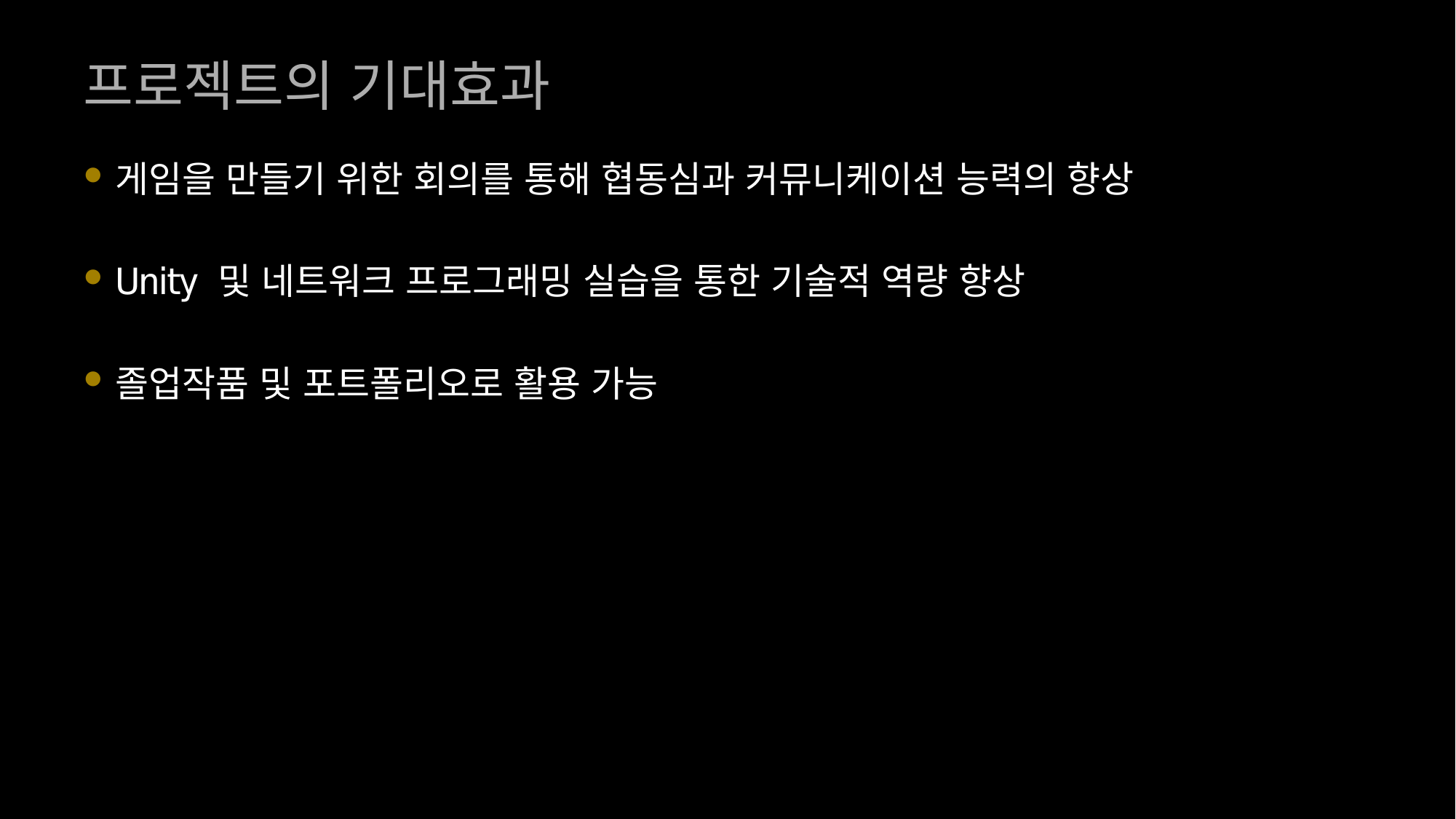

# 프로젝트의 기대효과
게임을 만들기 위한 회의를 통해 협동심과 커뮤니케이션 능력의 향상

Unity 및 네트워크 프로그래밍 실습을 통한 기술적 역량 향상

졸업작품 및 포트폴리오로 활용 가능